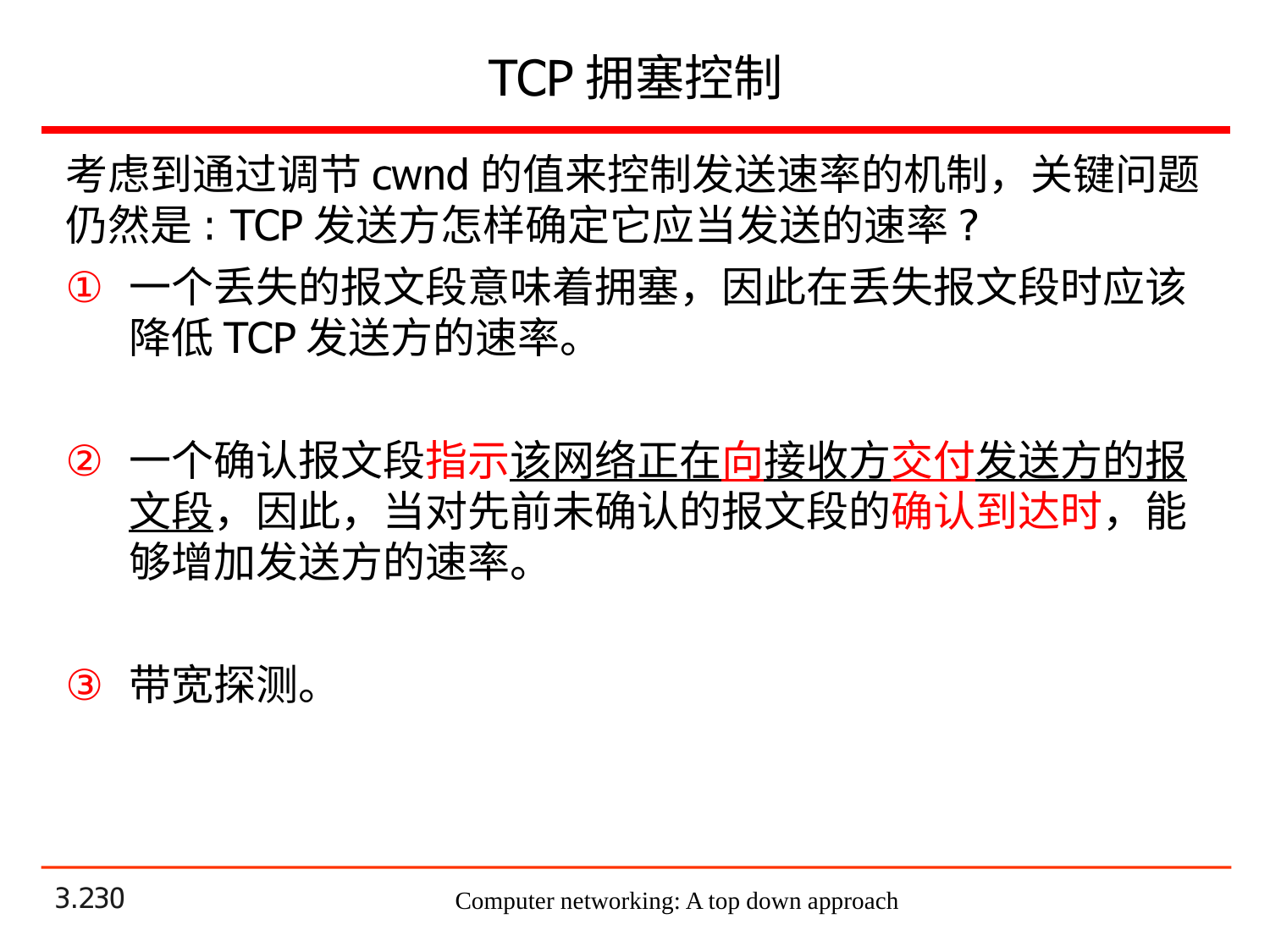

# TCP拥塞控制
考虑到通过调节cwnd的值来控制发送速率的机制，关键问题仍然是: TCP发送方怎样确定它应当发送的速率?
一个丢失的报文段意味着拥塞，因此在丢失报文段时应该降低TCP发送方的速率。

一个确认报文段指示该网络正在向接收方交付发送方的报文段，因此，当对先前未确认的报文段的确认到达时，能够增加发送方的速率。

带宽探测。
Computer networking: A top down approach